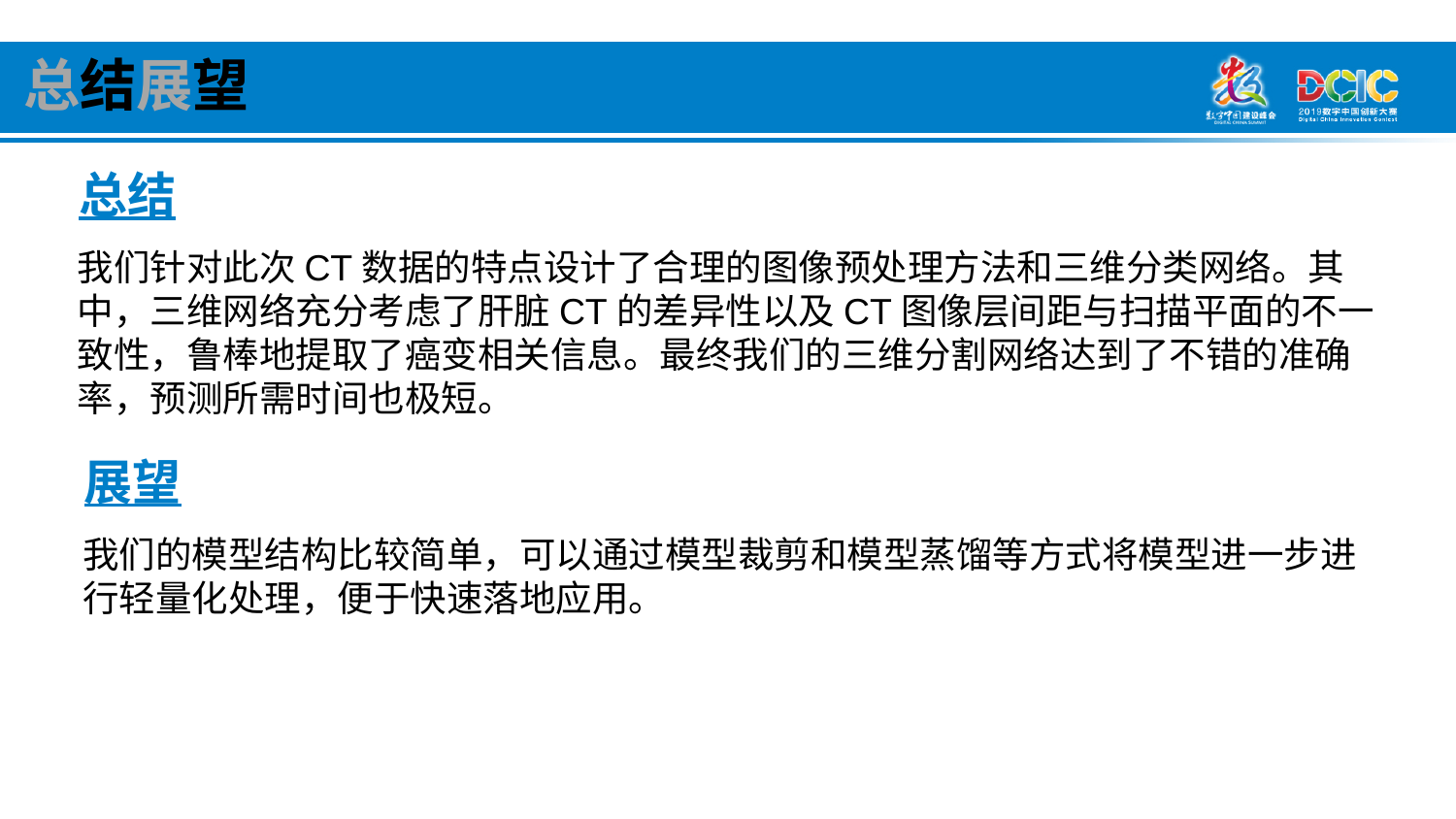

总结展望
总结
我们针对此次CT数据的特点设计了合理的图像预处理方法和三维分类网络。其中，三维网络充分考虑了肝脏CT的差异性以及CT图像层间距与扫描平面的不一致性，鲁棒地提取了癌变相关信息。最终我们的三维分割网络达到了不错的准确率，预测所需时间也极短。
展望
我们的模型结构比较简单，可以通过模型裁剪和模型蒸馏等方式将模型进一步进行轻量化处理，便于快速落地应用。